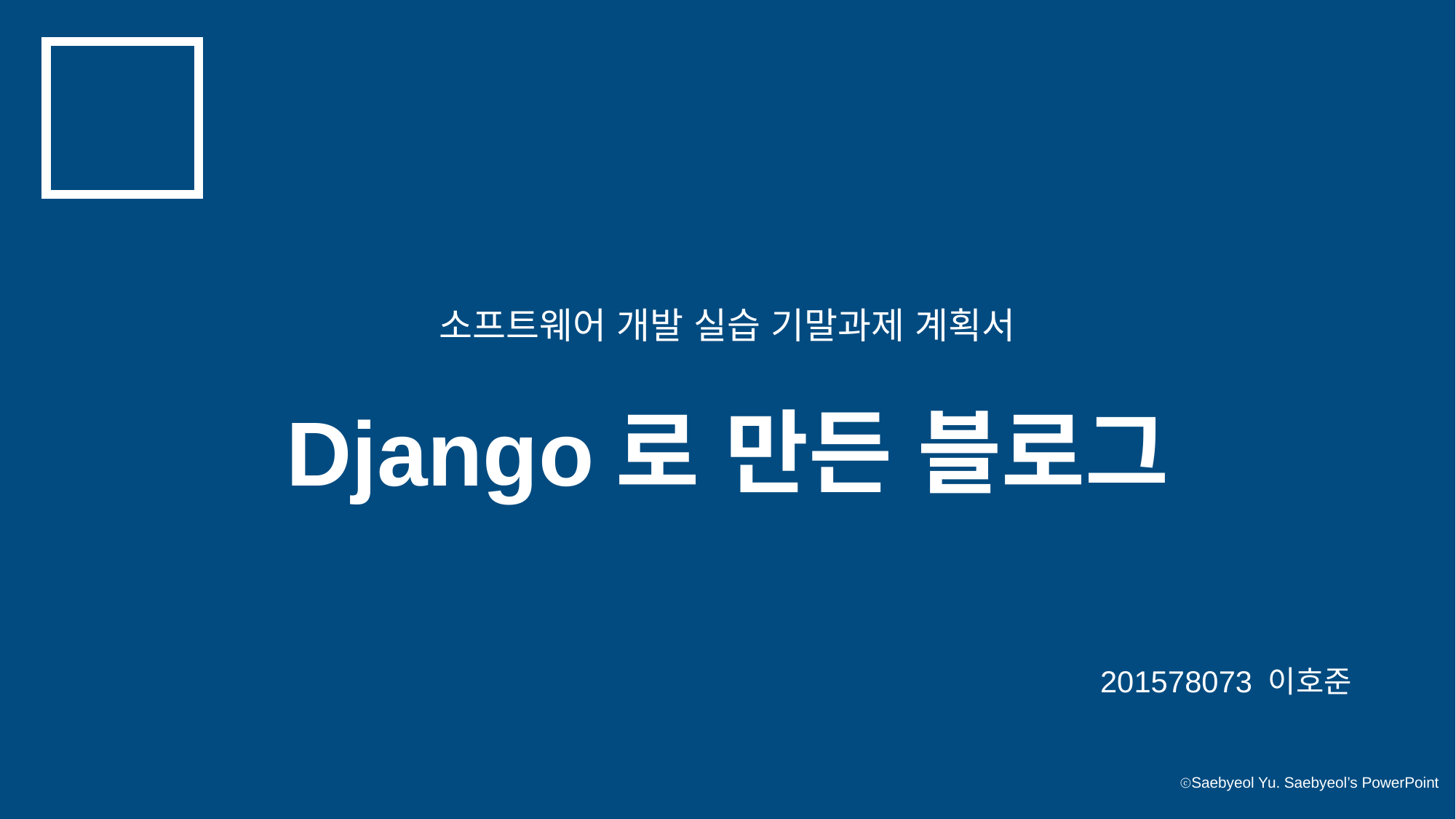

소프트웨어 개발 실습 기말과제 계획서
Django로 만든 블로그
201578073 이호준